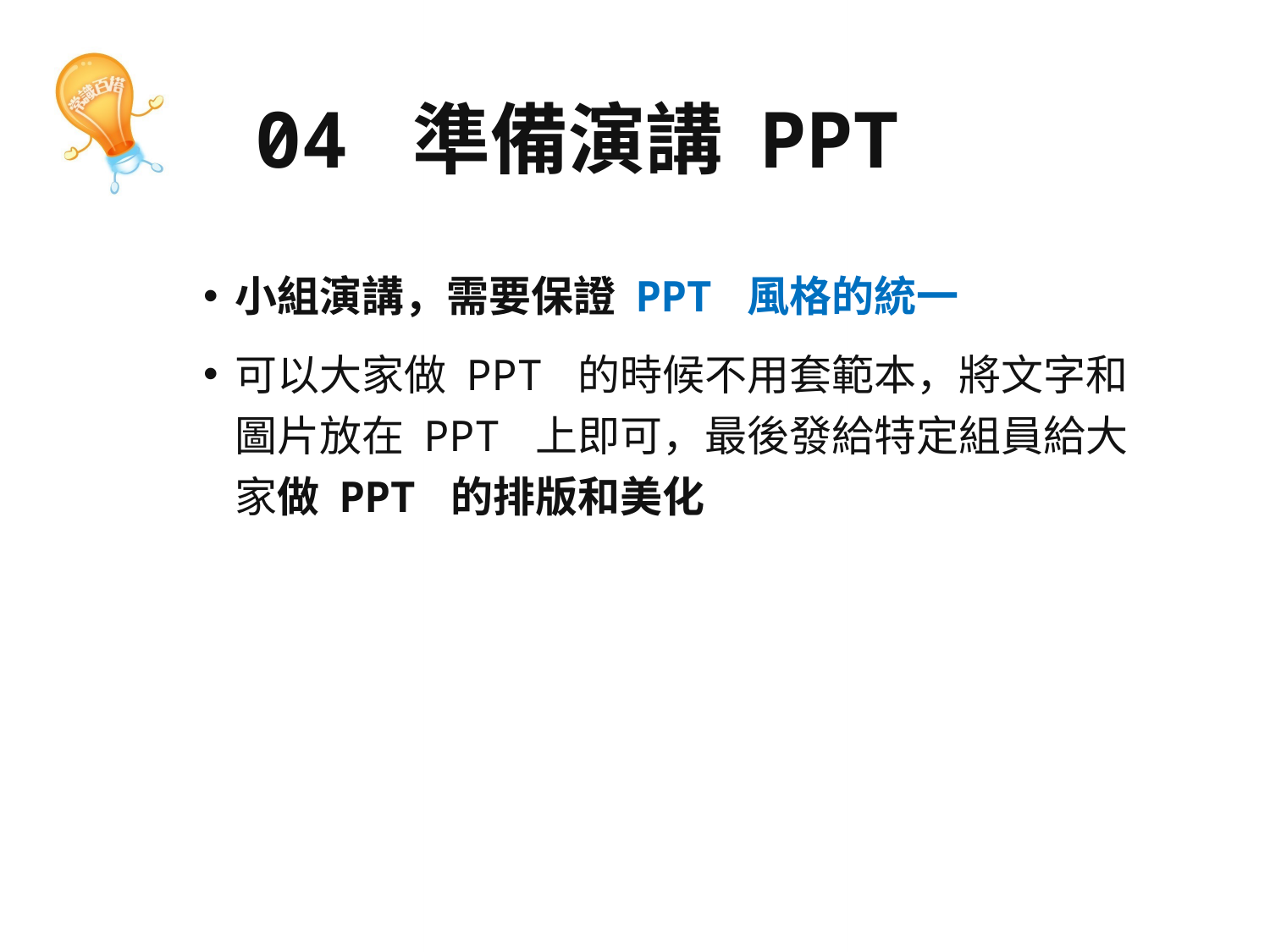

# 04 準備演講 PPT
小組演講，需要保證 PPT 風格的統一
可以大家做 PPT 的時候不用套範本，將文字和圖片放在 PPT 上即可，最後發給特定組員給大家做 PPT 的排版和美化